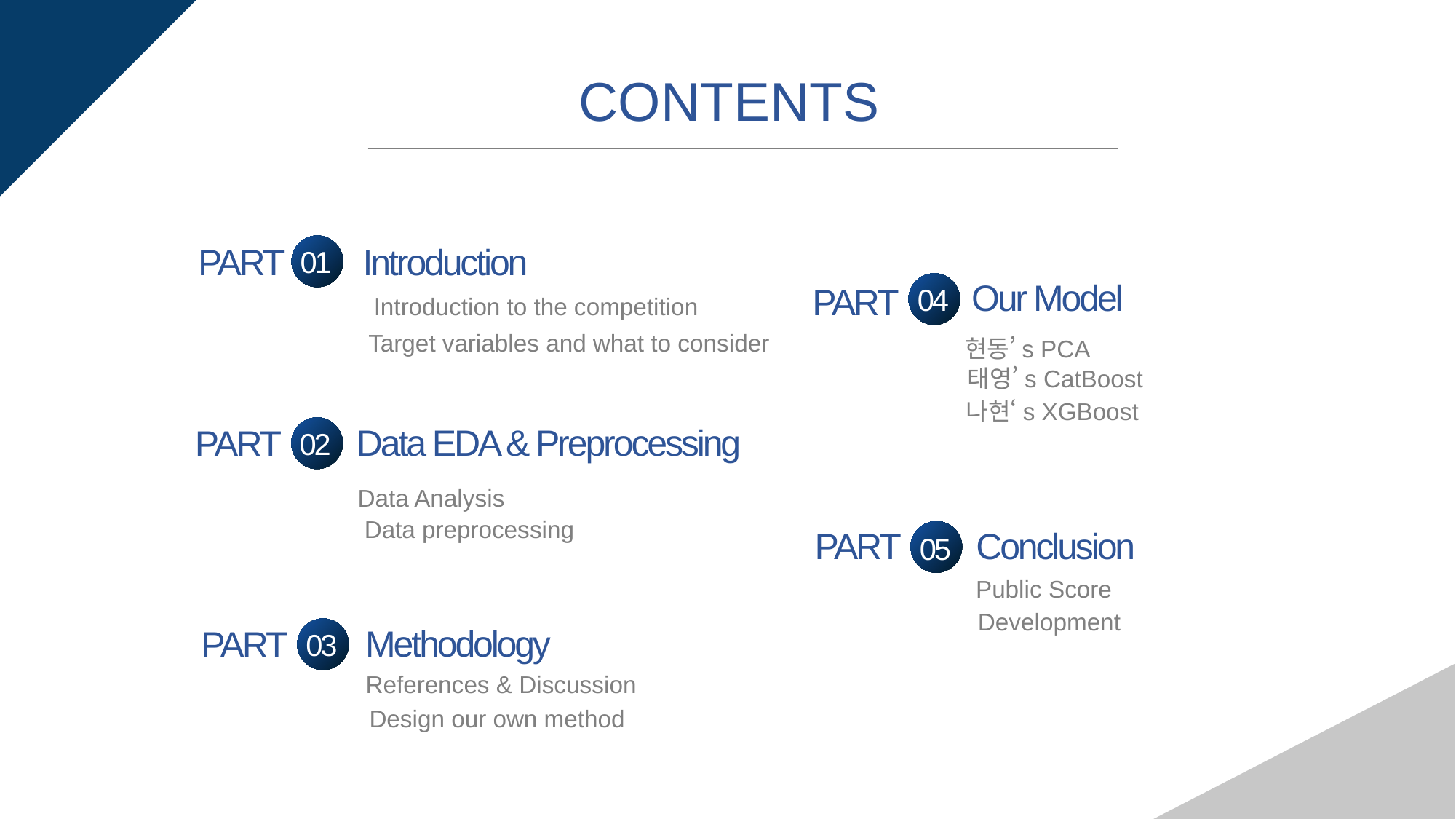

CONTENTS
Introduction
PART

01
Our Model

04
PART
Introduction to the competition
Target variables and what to consider
현동’s PCA
태영’s CatBoost
나현‘s XGBoost
Data EDA & Preprocessing
PART

02
Data Analysis
Data preprocessing
Conclusion
PART

05
Public Score

Development
Methodology
PART

03
References & Discussion
Design our own method